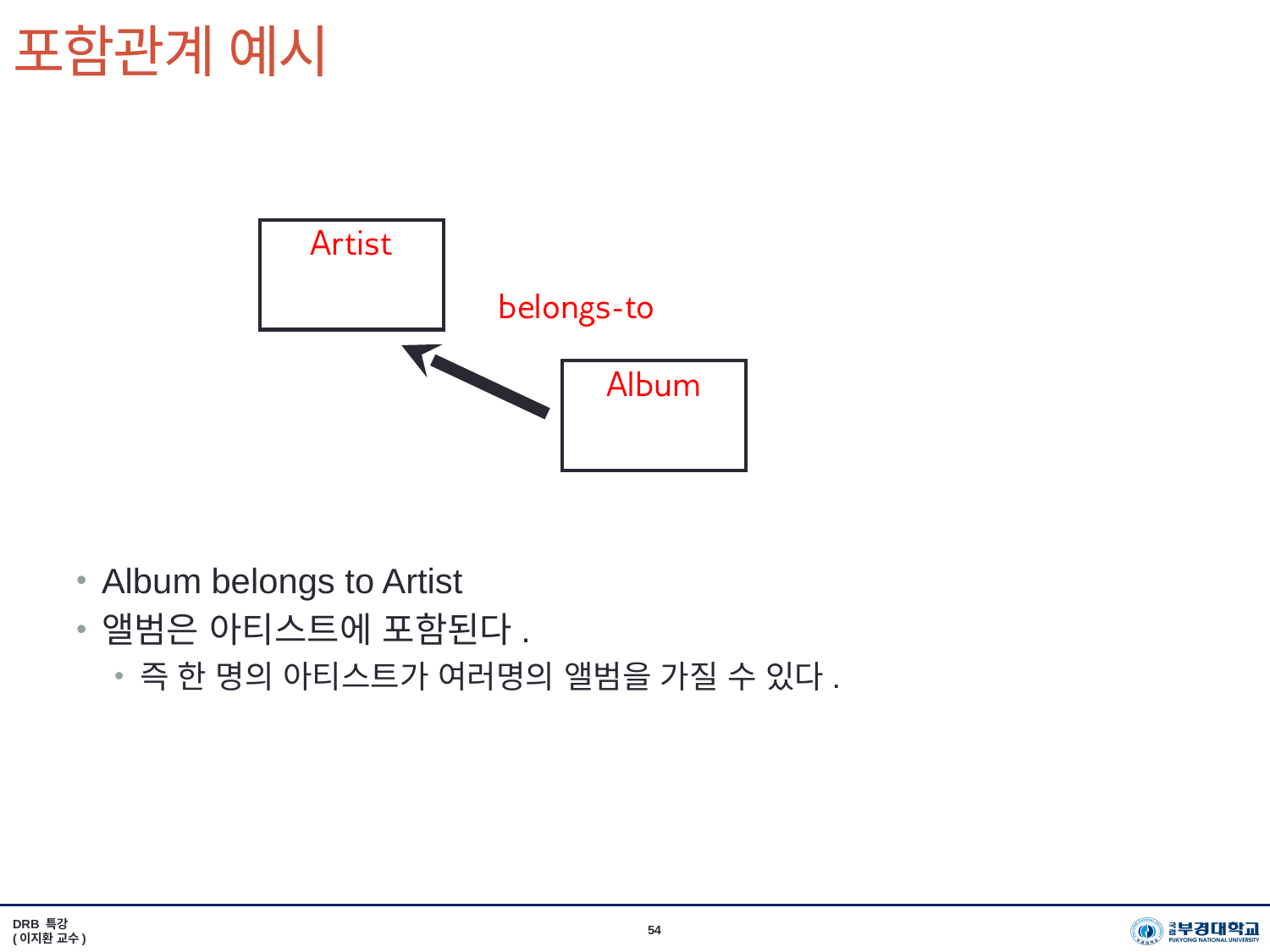

# 포함관계 예시
Artist
belongs-to

Album
Album belongs to Artist
앨범은 아티스트에 포함된다.
즉 한 명의 아티스트가 여러명의 앨범을 가질 수 있다.

DRB 특강
(이지환 교수)